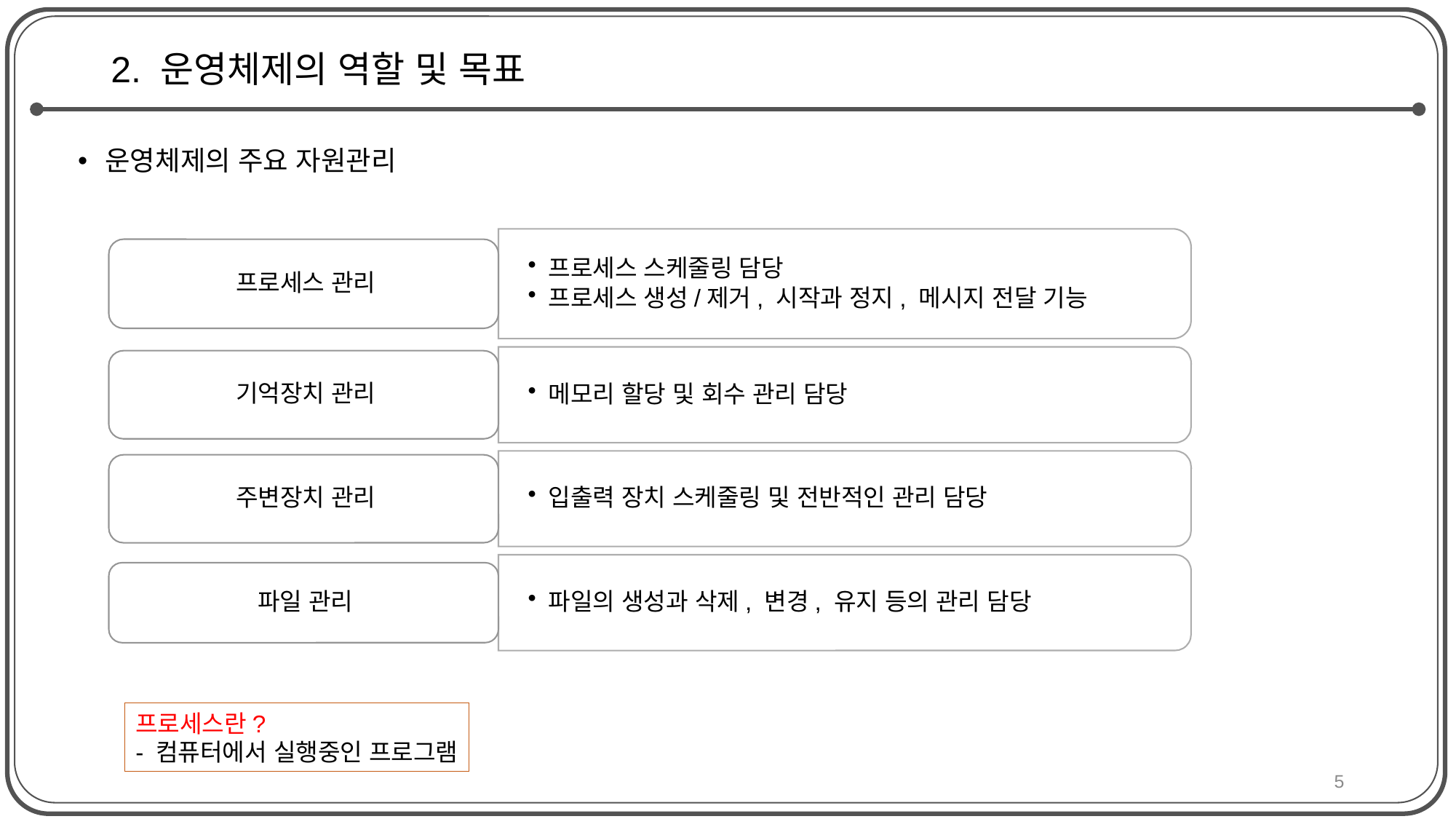

# 2. 운영체제의 역할 및 목표
운영체제의 주요 자원관리

프로세스 스케줄링 담당
프로세스 생성/제거, 시작과 정지, 메시지 전달 기능
프로세스 관리
메모리 할당 및 회수 관리 담당
기억장치 관리
입출력 장치 스케줄링 및 전반적인 관리 담당
주변장치 관리
파일의 생성과 삭제, 변경, 유지 등의 관리 담당
파일 관리
프로세스란?
- 컴퓨터에서 실행중인 프로그램
5